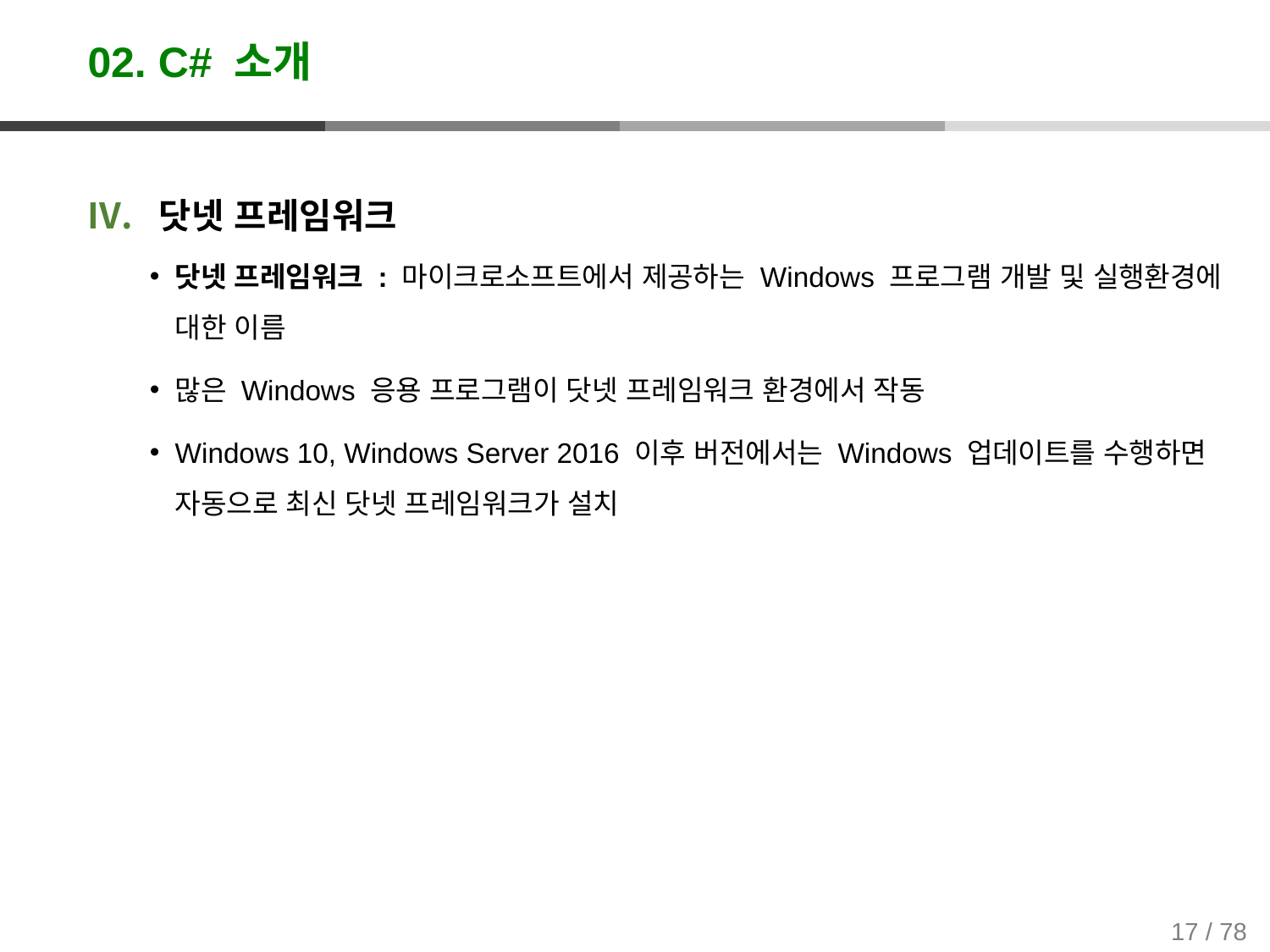

# 02. C# 소개
닷넷 프레임워크
닷넷 프레임워크 : 마이크로소프트에서 제공하는 Windows 프로그램 개발 및 실행환경에 대한 이름
많은 Windows 응용 프로그램이 닷넷 프레임워크 환경에서 작동
Windows 10, Windows Server 2016 이후 버전에서는 Windows 업데이트를 수행하면 자동으로 최신 닷넷 프레임워크가 설치